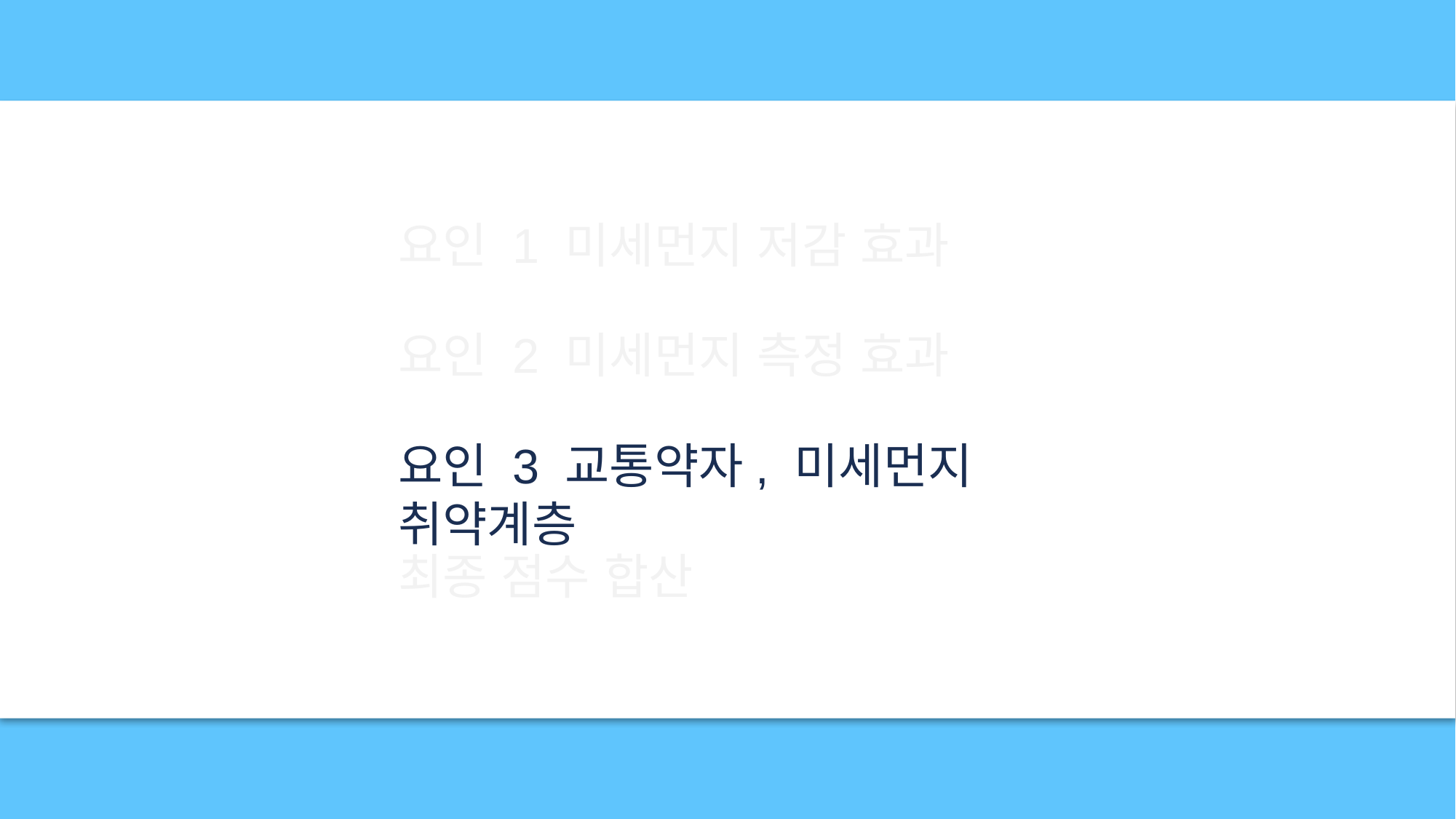

요인 1 미세먼지 저감 효과
요인 2 미세먼지 측정 효과
요인 3 교통약자, 미세먼지 취약계층
최종 점수 합산